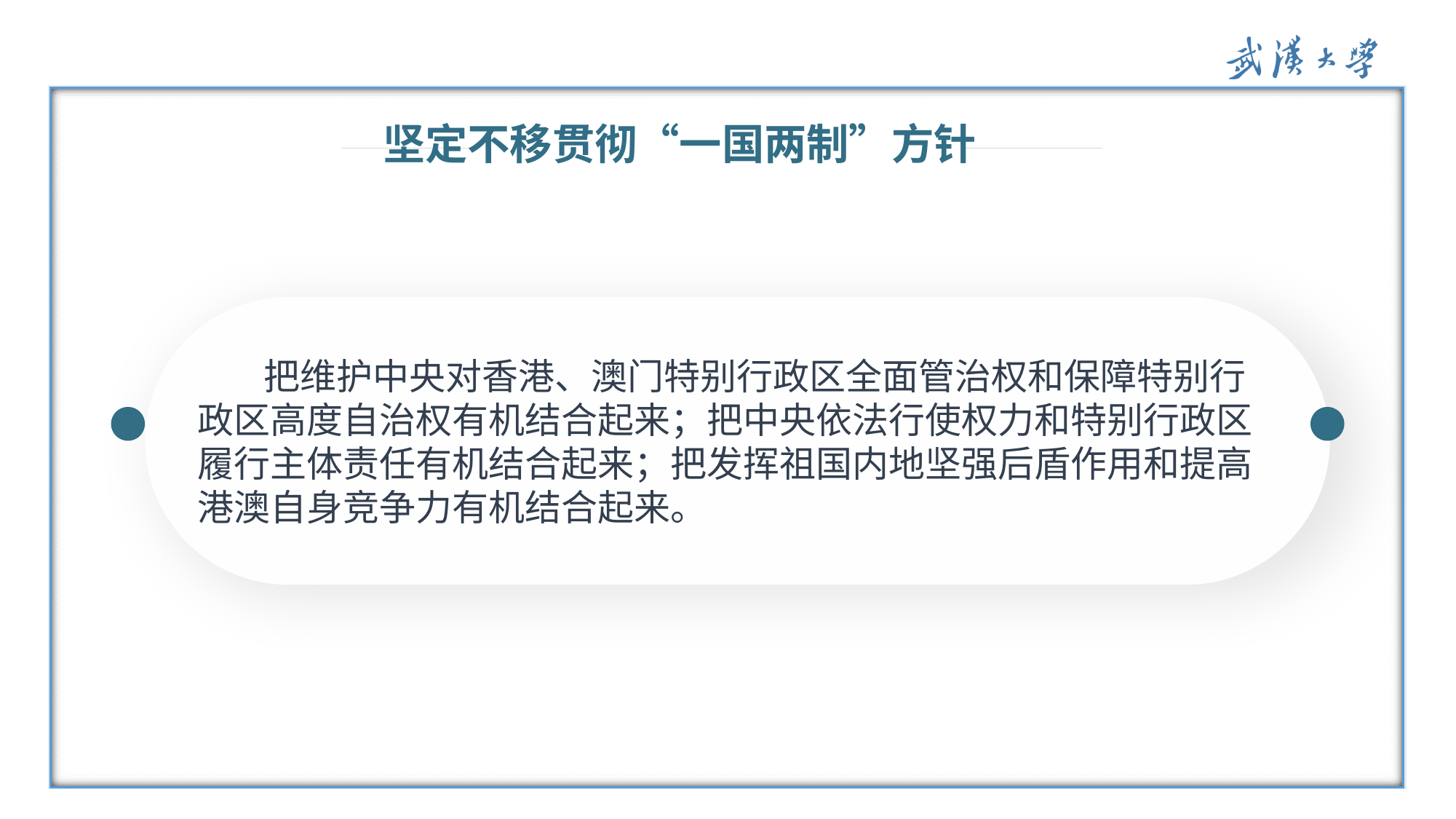

坚定不移贯彻“一国两制”方针
       把维护中央对香港、澳门特别行政区全面管治权和保障特别行政区高度自治权有机结合起来；把中央依法行使权力和特别行政区履行主体责任有机结合起来；把发挥祖国内地坚强后盾作用和提高港澳自身竞争力有机结合起来。